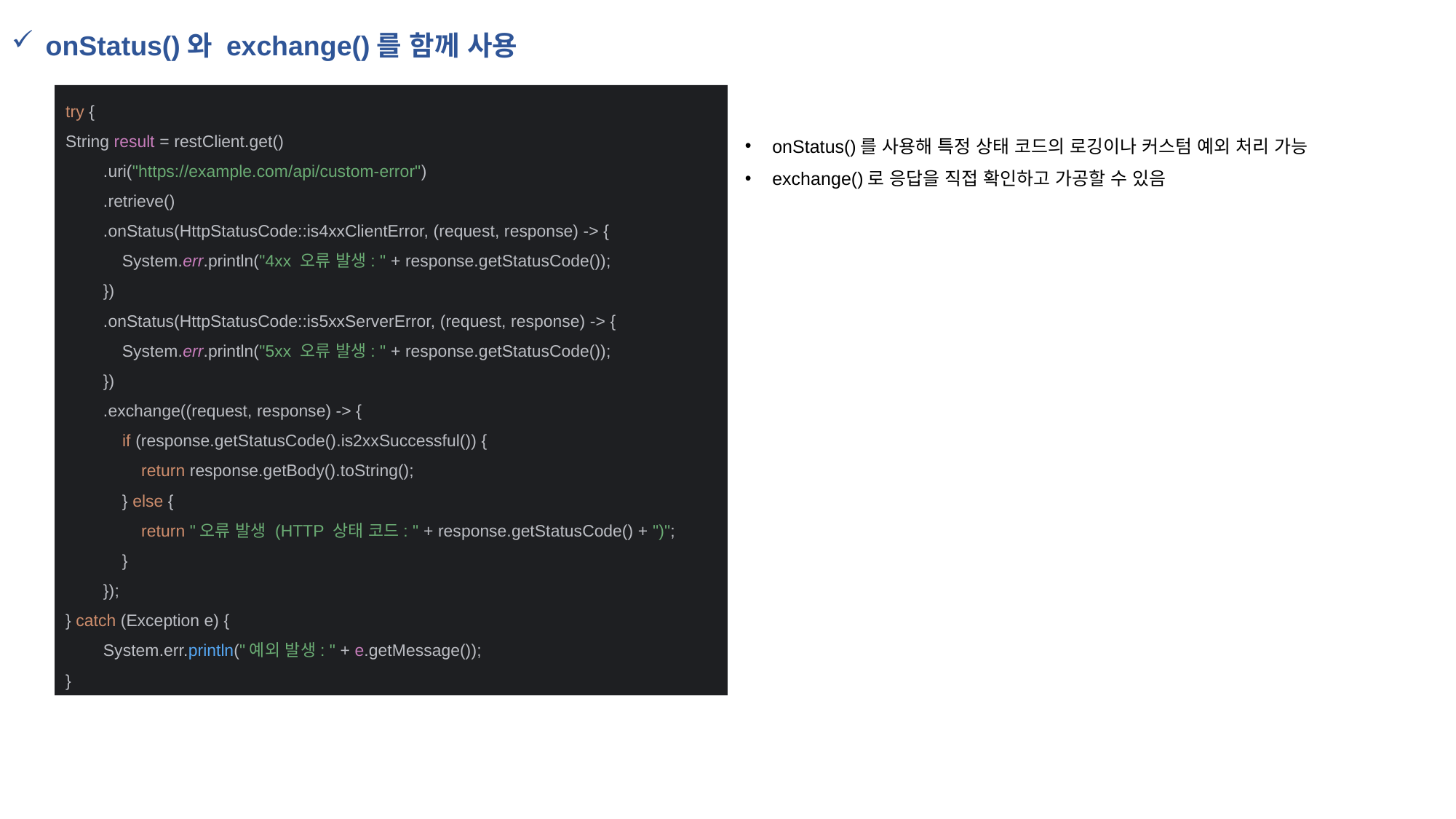

onStatus()와 exchange()를 함께 사용
try {
String result = restClient.get()
        .uri("https://example.com/api/custom-error")
        .retrieve()
        .onStatus(HttpStatusCode::is4xxClientError, (request, response) -> {
            System.err.println("4xx 오류 발생: " + response.getStatusCode());
        })
        .onStatus(HttpStatusCode::is5xxServerError, (request, response) -> {
            System.err.println("5xx 오류 발생: " + response.getStatusCode());
        })
        .exchange((request, response) -> {
            if (response.getStatusCode().is2xxSuccessful()) {
                return response.getBody().toString();
            } else {
                return "오류 발생 (HTTP 상태 코드: " + response.getStatusCode() + ")";
            }
        });
} catch (Exception e) {
        System.err.println("예외 발생: " + e.getMessage());
}
onStatus()를 사용해 특정 상태 코드의 로깅이나 커스텀 예외 처리 가능
exchange()로 응답을 직접 확인하고 가공할 수 있음